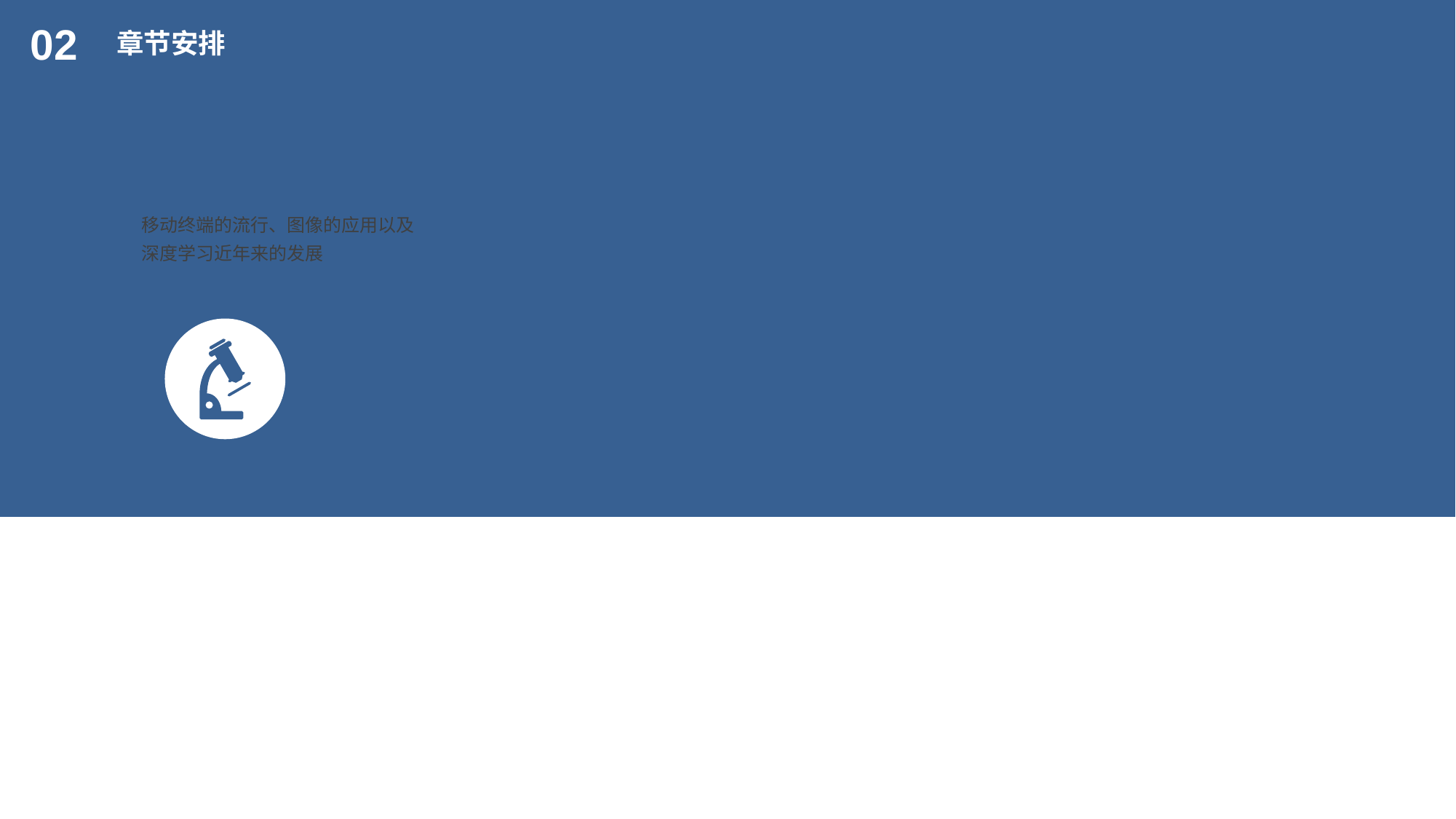

02
章节安排
第一章 选题背景
移动终端的流行、图像的应用以及深度学习近年来的发展